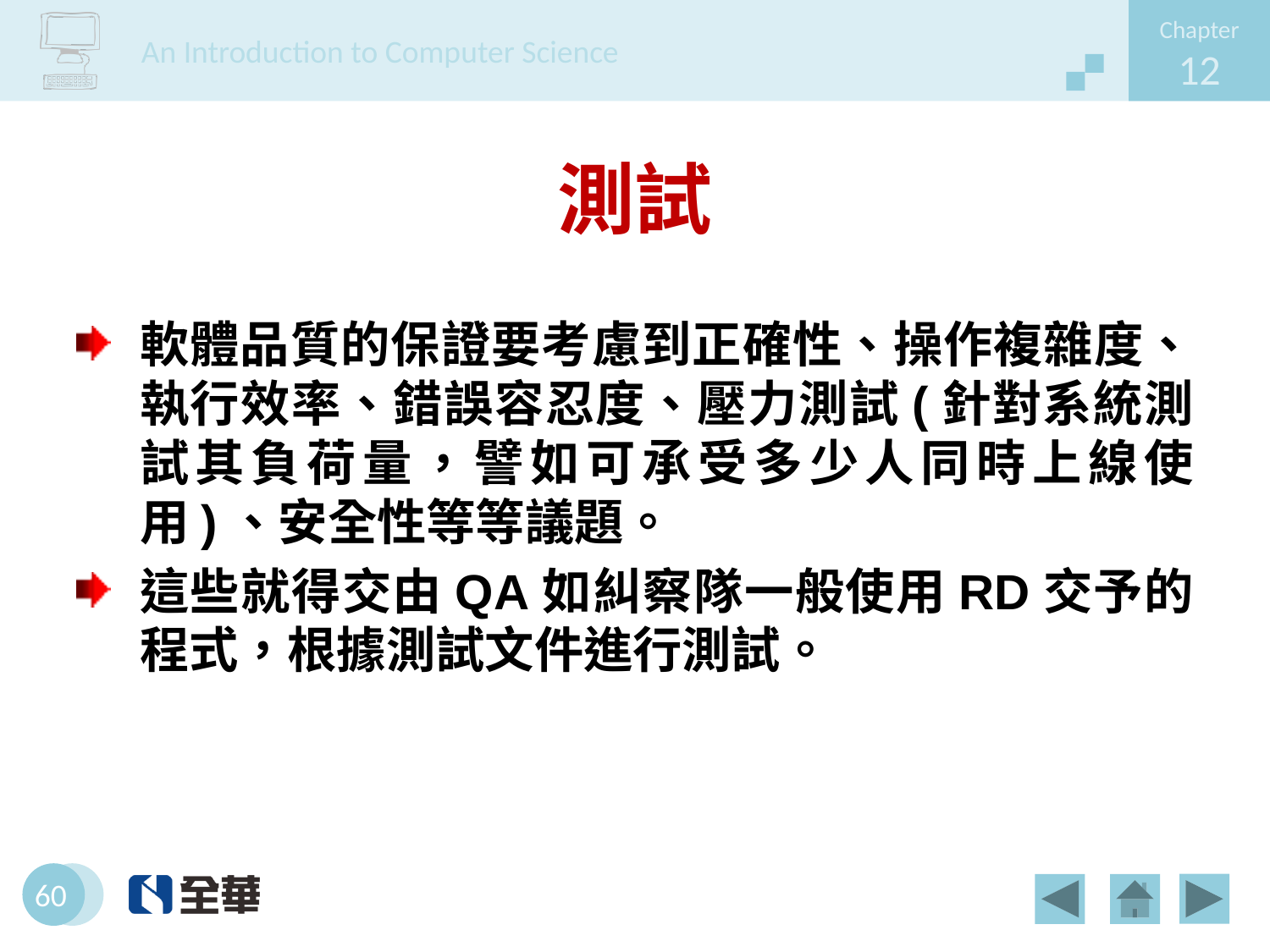

# 測試
軟體品質的保證要考慮到正確性、操作複雜度、執行效率、錯誤容忍度、壓力測試(針對系統測試其負荷量，譬如可承受多少人同時上線使用)、安全性等等議題。
這些就得交由QA如糾察隊一般使用RD交予的程式，根據測試文件進行測試。